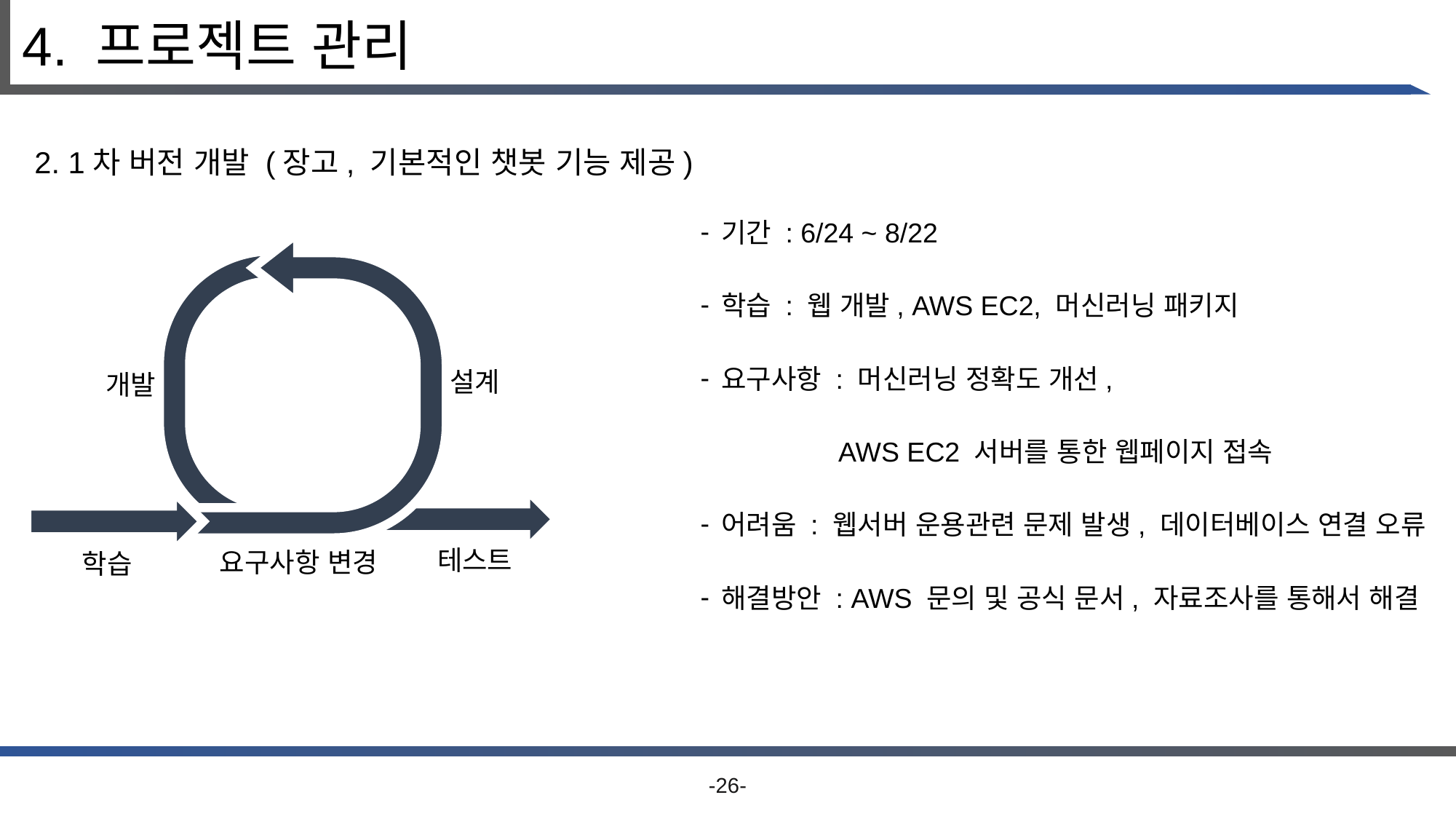

# 4. 프로젝트 관리
2. 1차 버전 개발 (장고, 기본적인 챗봇 기능 제공)
기간 : 6/24 ~ 8/22
학습 : 웹 개발, AWS EC2, 머신러닝 패키지
요구사항 : 머신러닝 정확도 개선,
AWS EC2 서버를 통한 웹페이지 접속
어려움 : 웹서버 운용관련 문제 발생, 데이터베이스 연결 오류
해결방안 : AWS 문의 및 공식 문서, 자료조사를 통해서 해결

설계
개발
테스트
요구사항 변경
학습
-26-